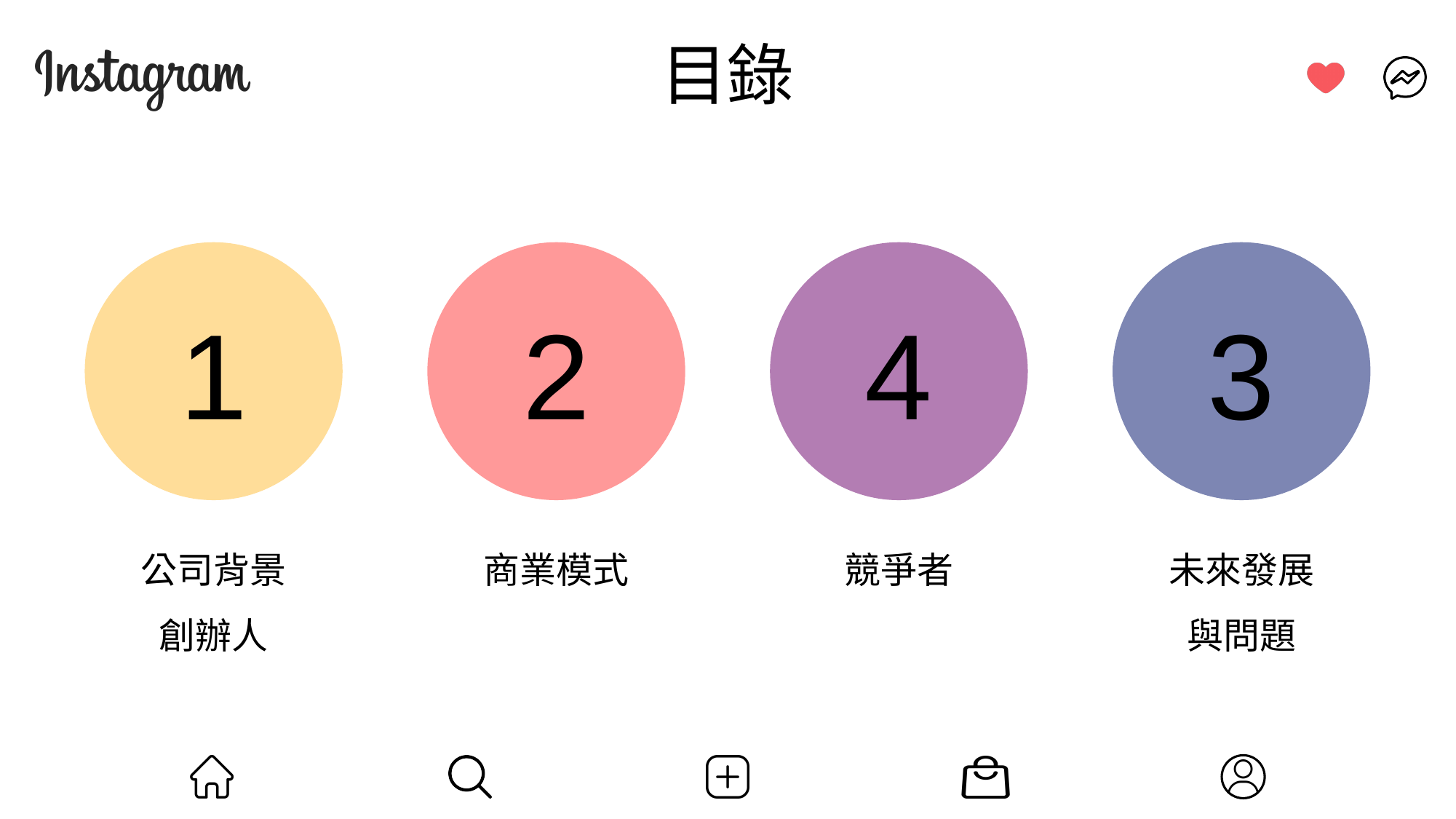

目錄

1
2
4
3
公司背景
創辦人
商業模式
競爭者
未來發展
與問題